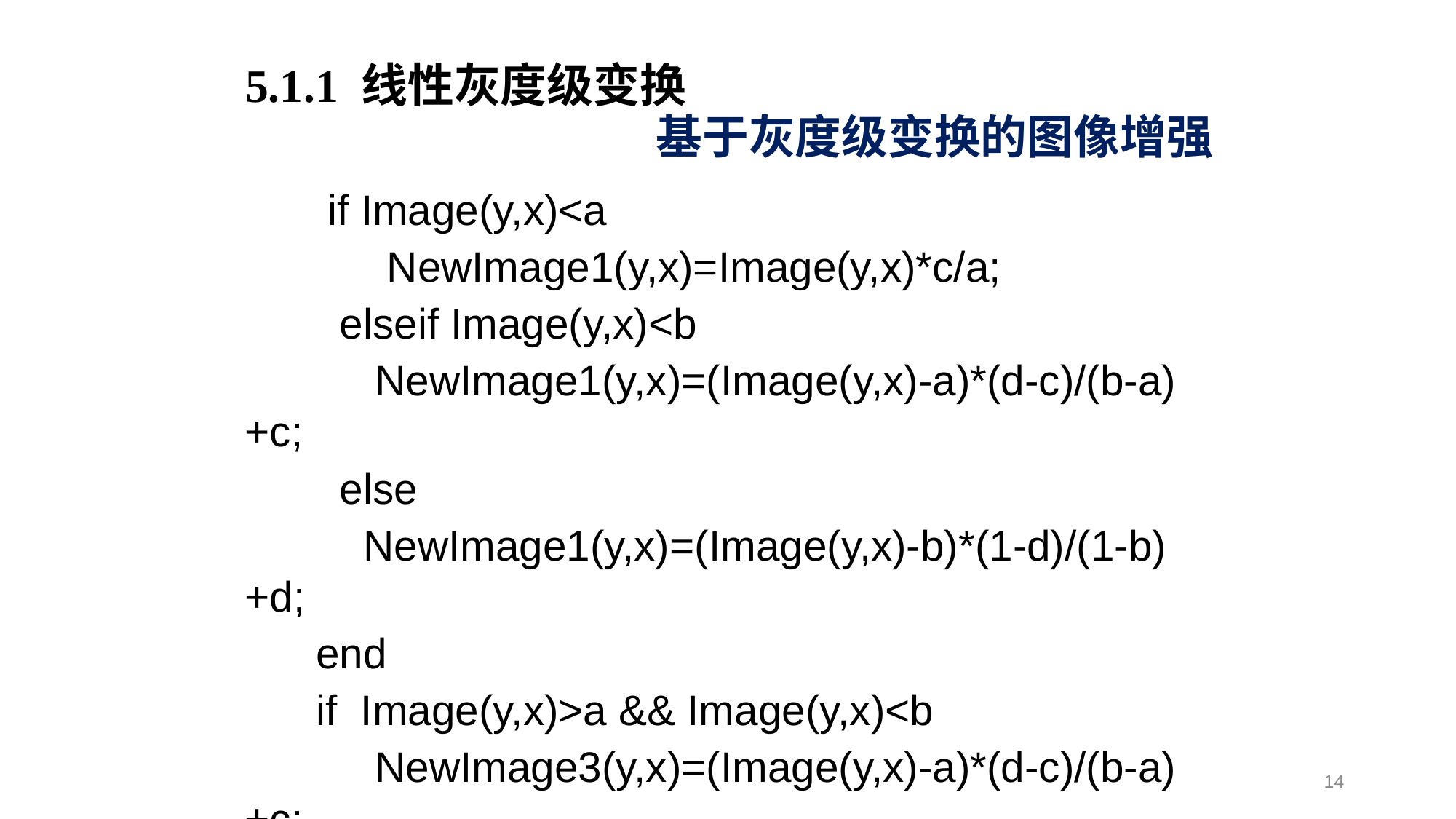

5.1.1 线性灰度级变换
基于灰度级变换的图像增强
       if Image(y,x)<a
            NewImage1(y,x)=Image(y,x)*c/a;
        elseif Image(y,x)<b
           NewImage1(y,x)=(Image(y,x)-a)*(d-c)/(b-a)+c;
        else
          NewImage1(y,x)=(Image(y,x)-b)*(1-d)/(1-b)+d;
      end
      if  Image(y,x)>a && Image(y,x)<b
           NewImage3(y,x)=(Image(y,x)-a)*(d-c)/(b-a)+c;
      end
14